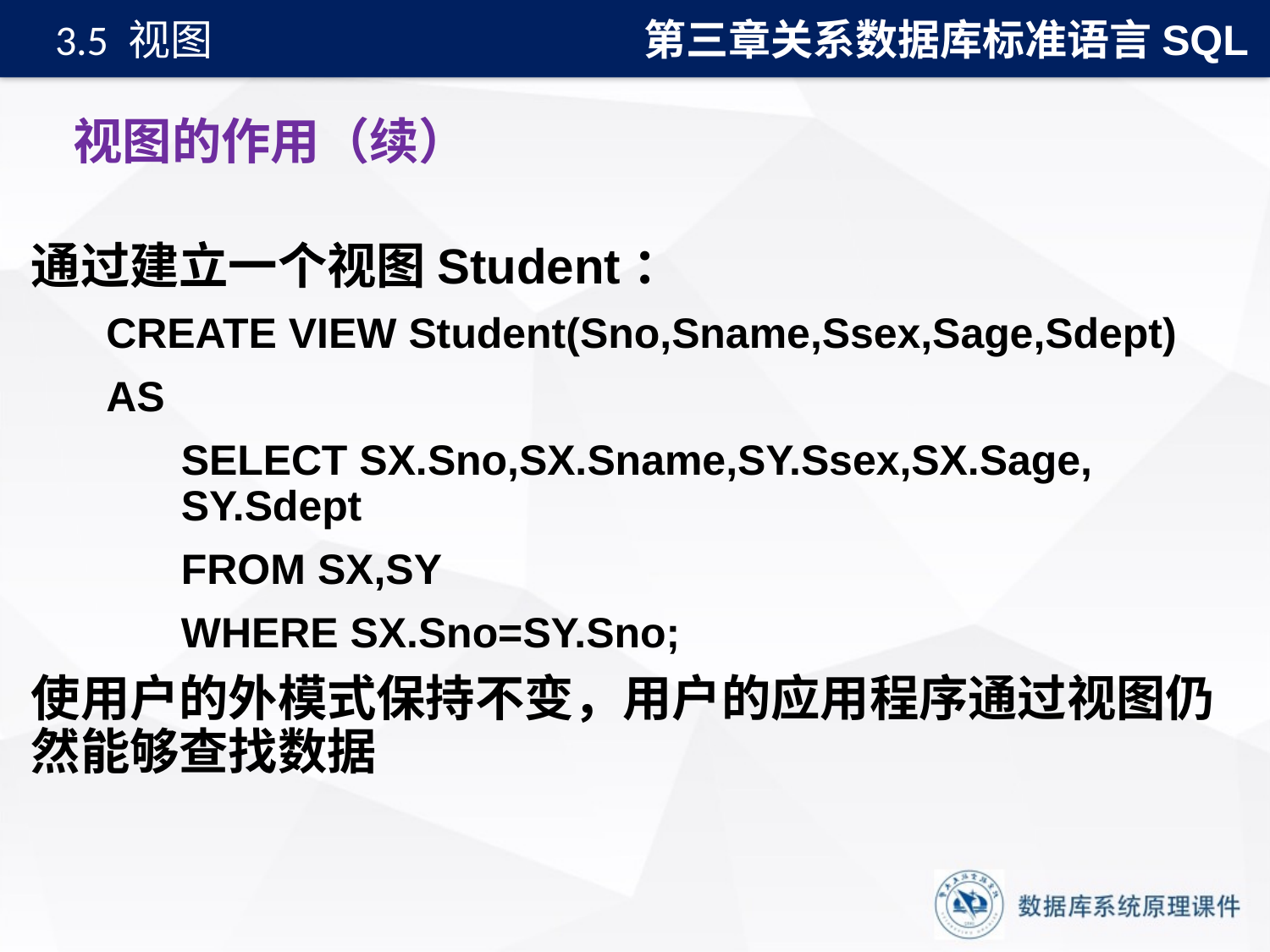

第三章关系数据库标准语言SQL
3.5 视图
# 视图的作用（续）
通过建立一个视图Student：
CREATE VIEW Student(Sno,Sname,Ssex,Sage,Sdept)
AS
SELECT SX.Sno,SX.Sname,SY.Ssex,SX.Sage, SY.Sdept
FROM SX,SY
WHERE SX.Sno=SY.Sno;
使用户的外模式保持不变，用户的应用程序通过视图仍然能够查找数据